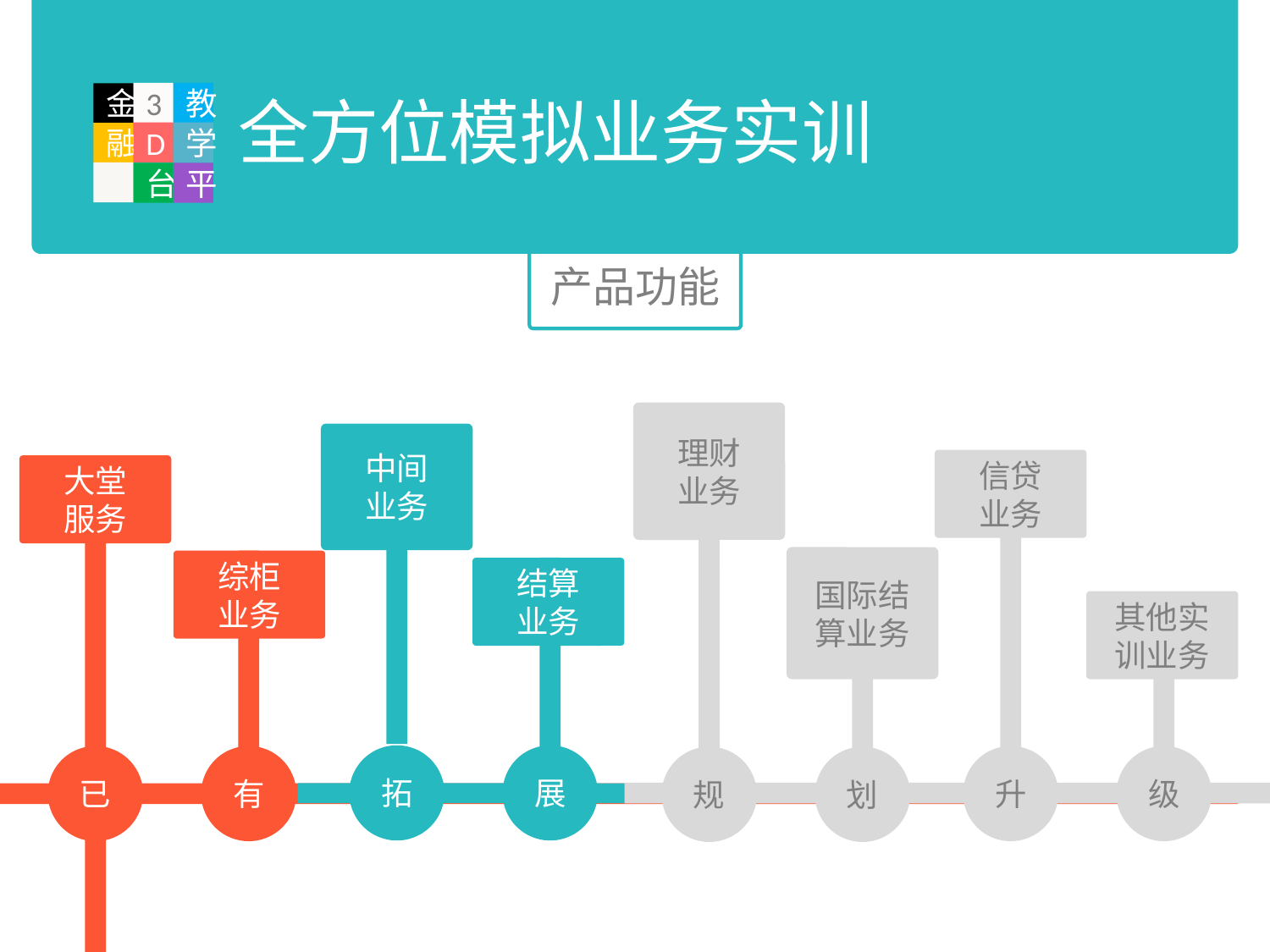

全方位模拟业务实训
3
教
金
D
学
融

台
平
产品功能
理财
业务
中间
业务
信贷
业务
大堂
服务
国际结算业务
综柜
业务
结算
业务

其他实训业务

拓
展
已
有
升
级
规
划